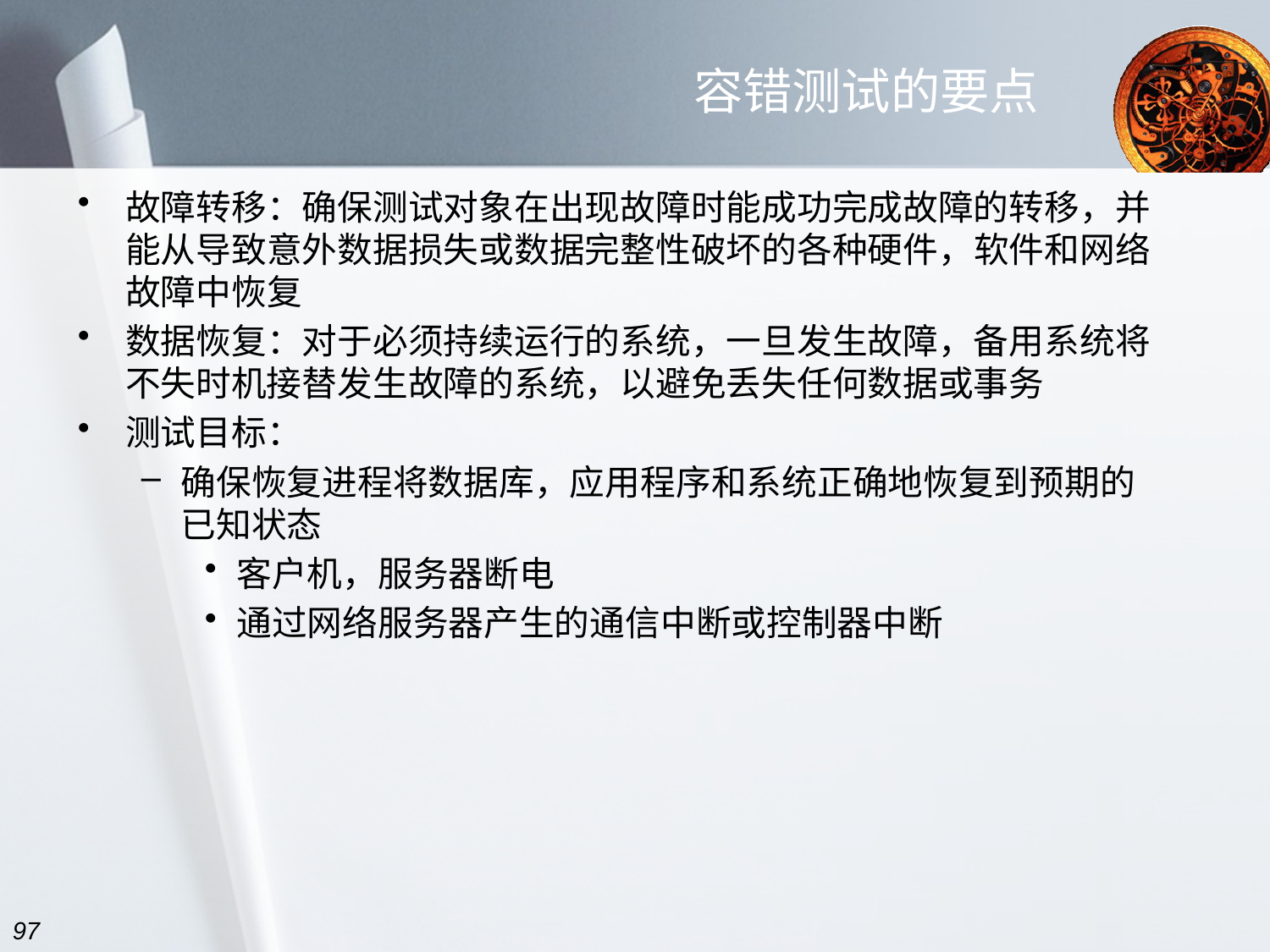

# 容错测试的要点
故障转移：确保测试对象在出现故障时能成功完成故障的转移，并能从导致意外数据损失或数据完整性破坏的各种硬件，软件和网络故障中恢复
数据恢复：对于必须持续运行的系统，一旦发生故障，备用系统将不失时机接替发生故障的系统，以避免丢失任何数据或事务
测试目标：
确保恢复进程将数据库，应用程序和系统正确地恢复到预期的已知状态
客户机，服务器断电
通过网络服务器产生的通信中断或控制器中断

97